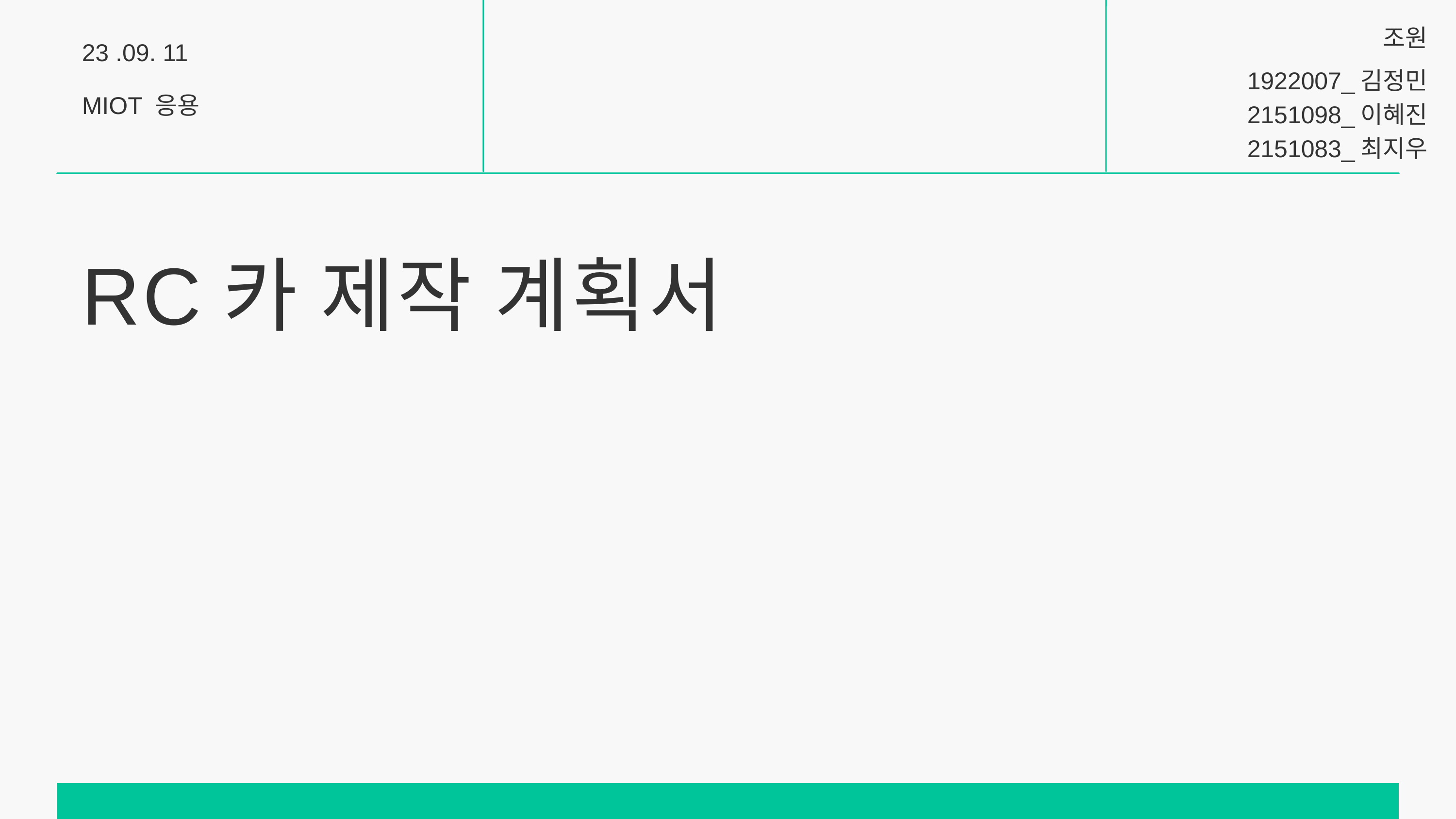

조원
23 .09. 11
1922007_김정민
        2151098_이혜진
2151083_최지우

MIOT 응용

RC카 제작 계획서